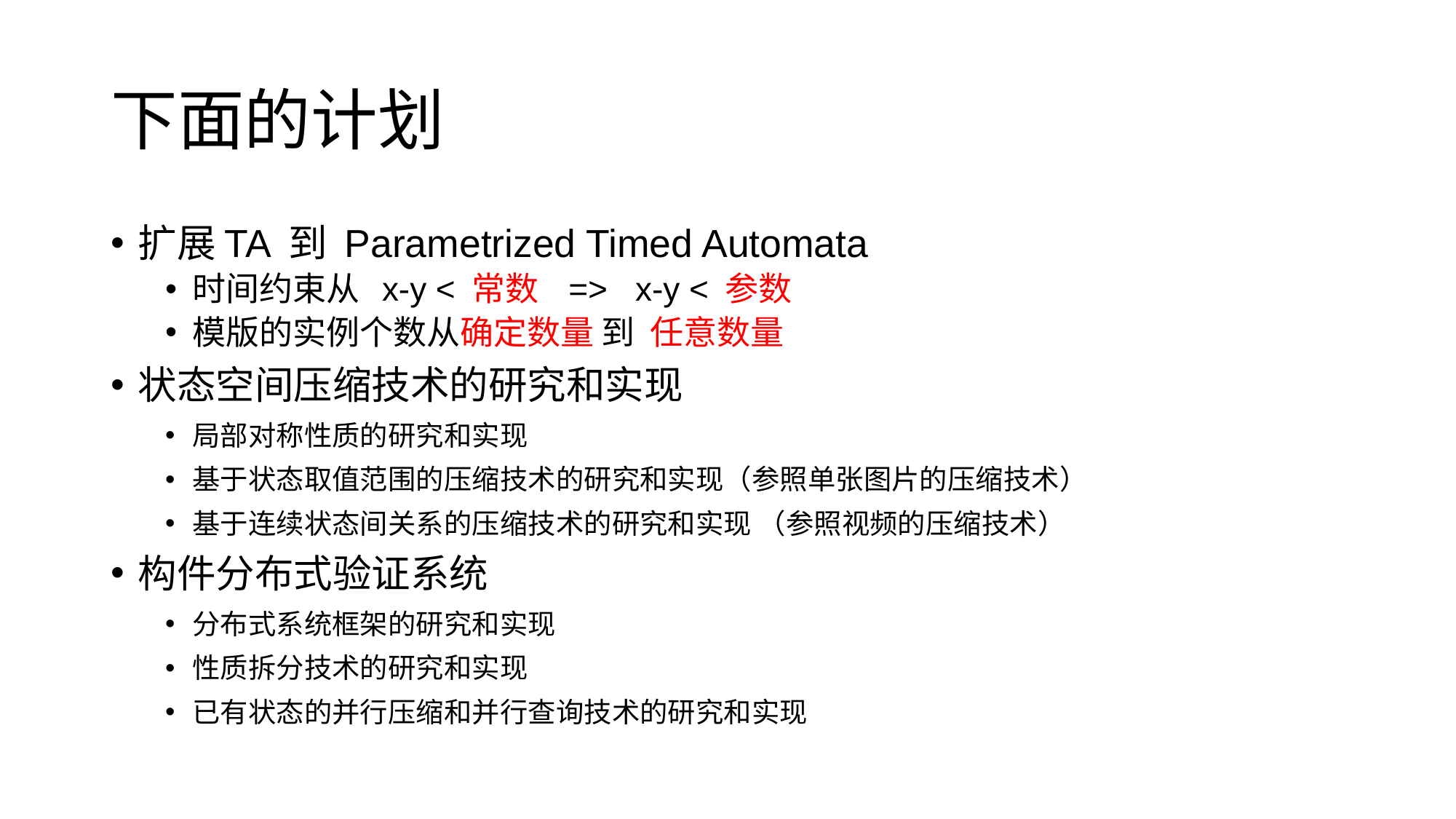

# 下面的计划
扩展TA 到 Parametrized Timed Automata
时间约束从  x-y < 常数   =>   x-y < 参数
模版的实例个数从确定数量 到  任意数量
状态空间压缩技术的研究和实现
局部对称性质的研究和实现
基于状态取值范围的压缩技术的研究和实现（参照单张图片的压缩技术）
基于连续状态间关系的压缩技术的研究和实现 （参照视频的压缩技术）
构件分布式验证系统
分布式系统框架的研究和实现
性质拆分技术的研究和实现
已有状态的并行压缩和并行查询技术的研究和实现